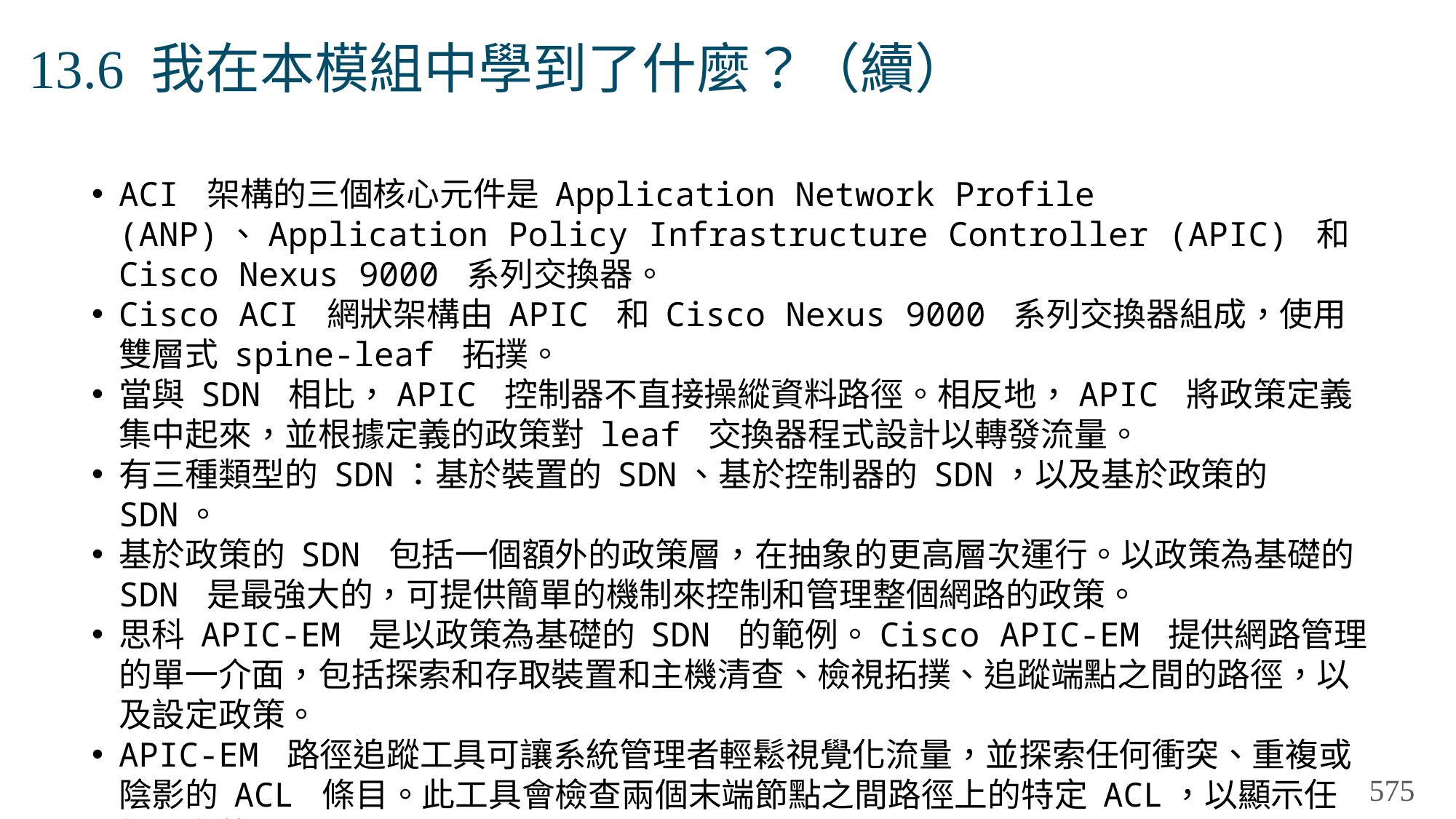

# 13.6 我在本模組中學到了什麼？（續）
ACI 架構的三個核心元件是 Application Network Profile (ANP)、Application Policy Infrastructure Controller (APIC) 和 Cisco Nexus 9000 系列交換器。
Cisco ACI 網狀架構由 APIC 和 Cisco Nexus 9000 系列交換器組成，使用雙層式 spine-leaf 拓撲。
當與 SDN 相比，APIC 控制器不直接操縱資料路徑。相反地，APIC 將政策定義集中起來，並根據定義的政策對 leaf 交換器程式設計以轉發流量。
有三種類型的 SDN：基於裝置的 SDN、基於控制器的 SDN，以及基於政策的 SDN。
基於政策的 SDN 包括一個額外的政策層，在抽象的更高層次運行。以政策為基礎的 SDN 是最強大的，可提供簡單的機制來控制和管理整個網路的政策。
思科 APIC-EM 是以政策為基礎的 SDN 的範例。Cisco APIC-EM 提供網路管理的單一介面，包括探索和存取裝置和主機清查、檢視拓撲、追蹤端點之間的路徑，以及設定政策。
APIC-EM 路徑追蹤工具可讓系統管理者輕鬆視覺化流量，並探索任何衝突、重複或陰影的 ACL 條目。此工具會檢查兩個末端節點之間路徑上的特定 ACL，以顯示任何潛在的問題。
575